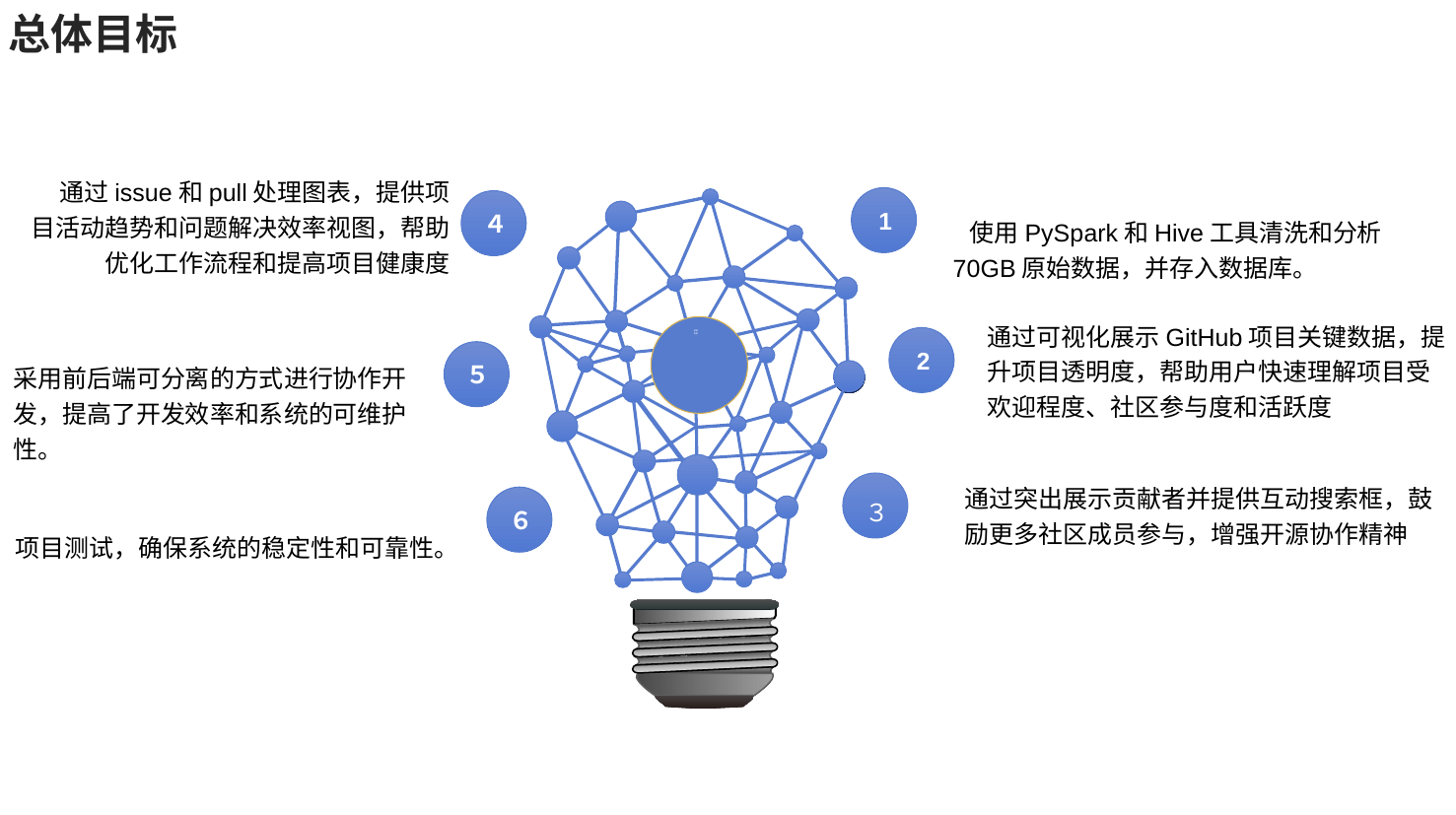

总体目标
     通过issue和pull处理图表，提供项目活动趋势和问题解决效率视图，帮助优化工作流程和提高项目健康度

1
４
  使用PySpark和Hive工具清洗和分析70GB原始数据，并存入数据库。
通过可视化展示GitHub项目关键数据，提升项目透明度，帮助用户快速理解项目受欢迎程度、社区参与度和活跃度
来源
背景

2

采用前后端可分离的方式进行协作开发，提高了开发效率和系统的可维护性。
５
通过突出展示贡献者并提供互动搜索框，鼓励更多社区成员参与，增强开源协作精神

３
６
项目测试，确保系统的稳定性和可靠性。